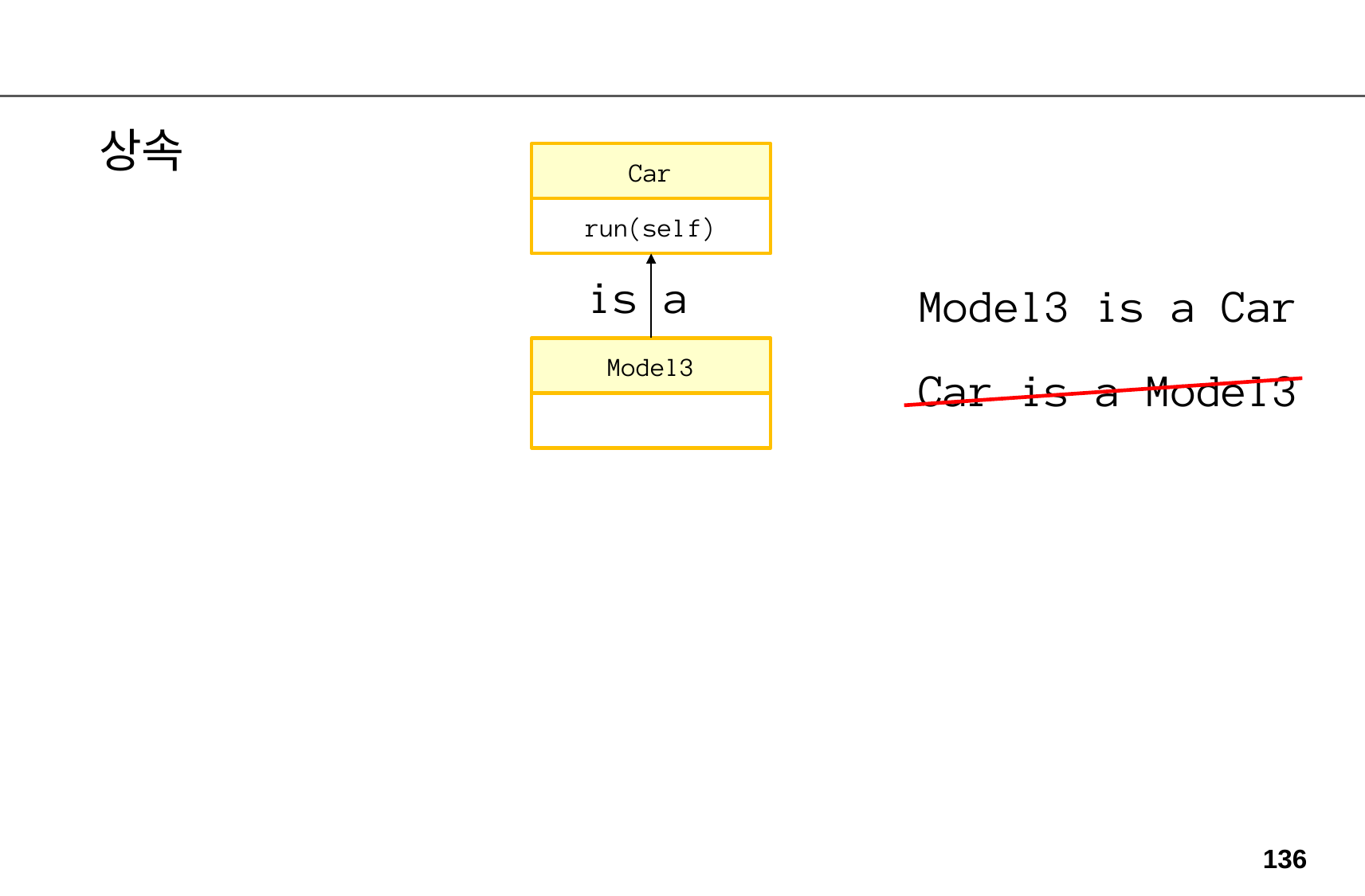

상속
Car
run(self)
is a
Model3 is a Car
Model3
Car is a Model3